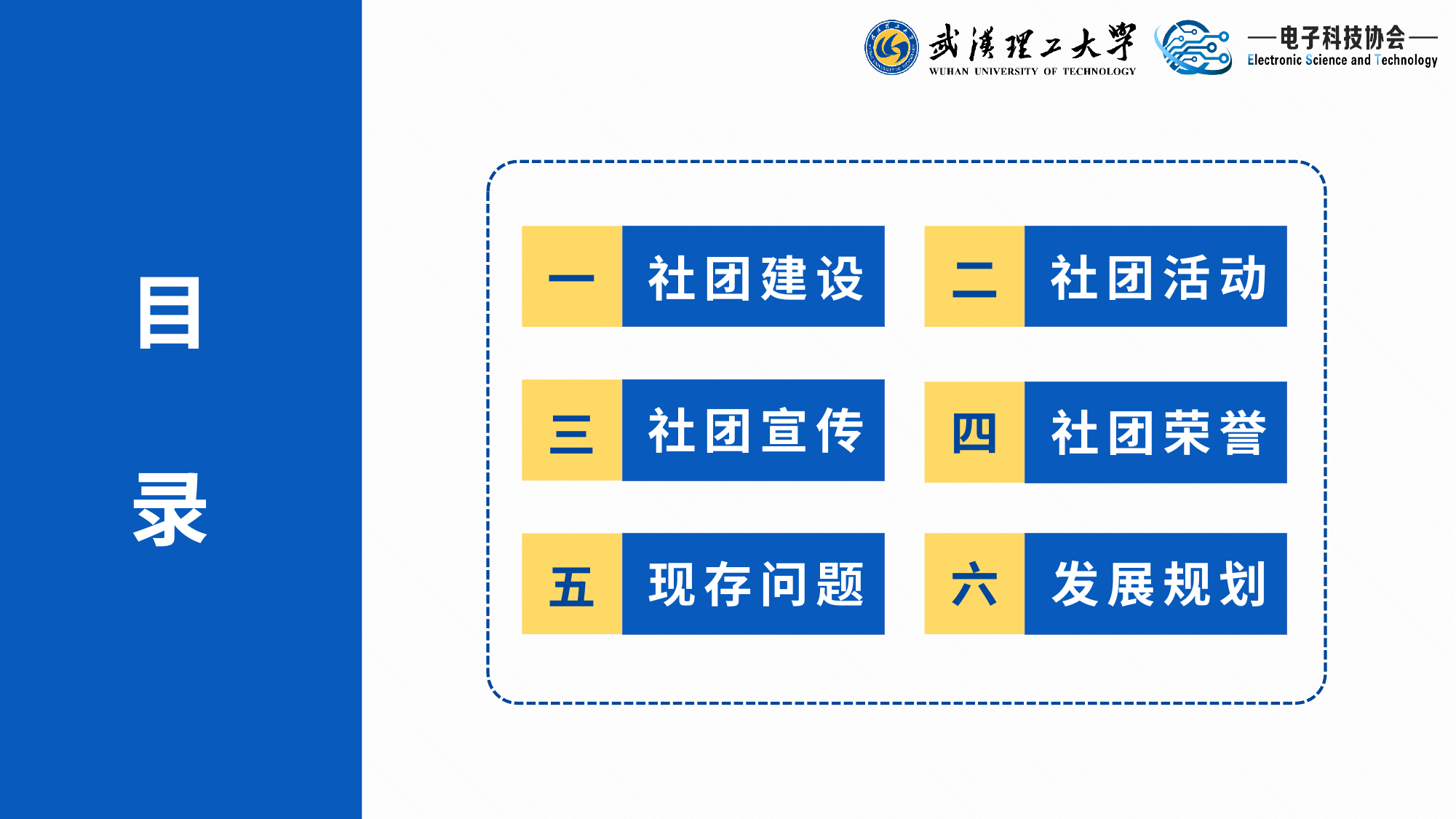

社团活动
社团建设
一
二
目

录

社团宣传
社团荣誉
四
三

发展规划
现存问题
六
五